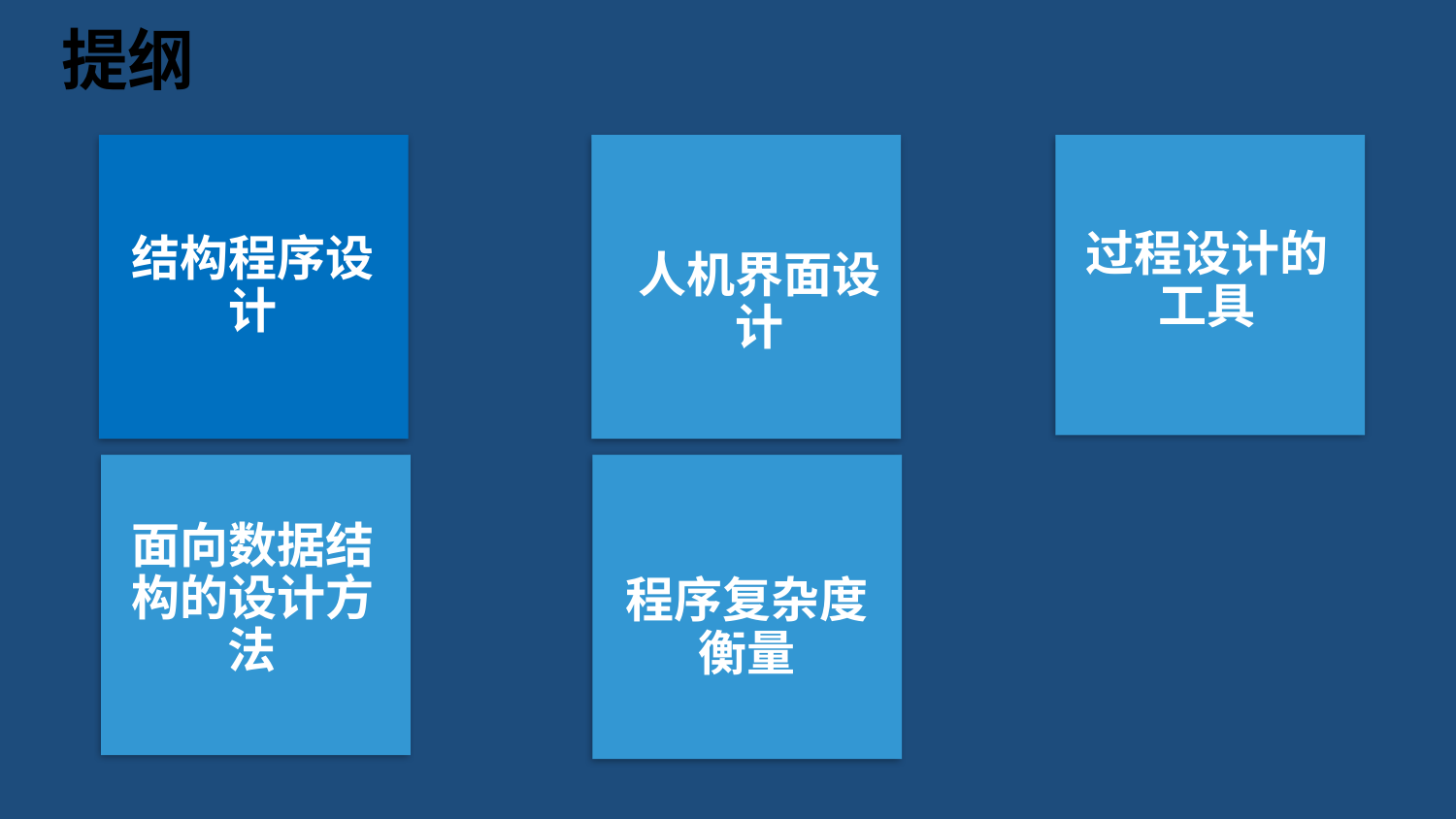

# 提纲

结构程序设计

人机界面设计

过程设计的工具

面向数据结构的设计方法

程序复杂度衡量